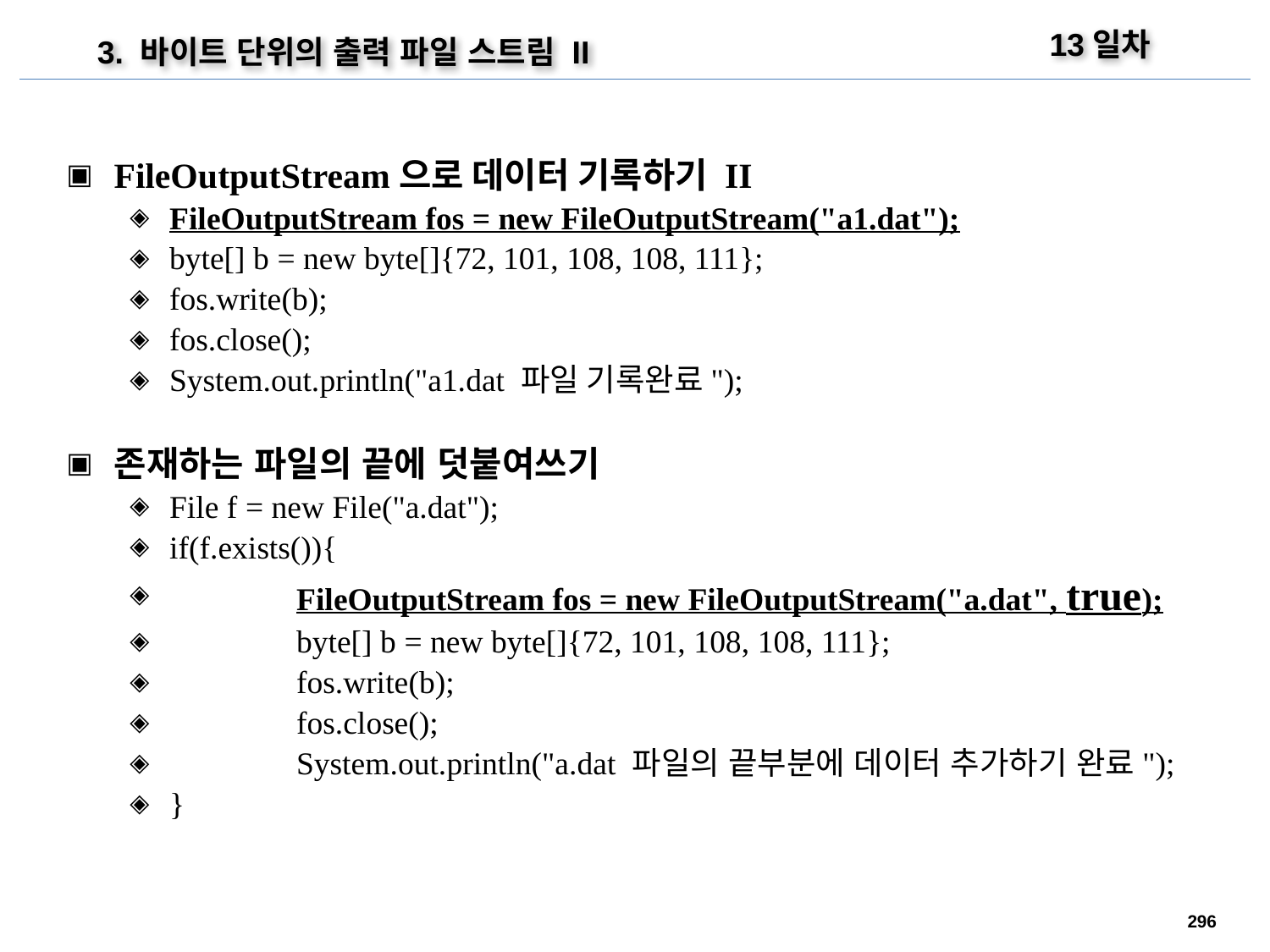

13일차
3. 바이트 단위의 출력 파일 스트림 II
FileOutputStream으로 데이터 기록하기 II
FileOutputStream fos = new FileOutputStream("a1.dat");
byte[] b = new byte[]{72, 101, 108, 108, 111};
fos.write(b);
fos.close();
System.out.println("a1.dat 파일 기록완료");

존재하는 파일의 끝에 덧붙여쓰기
File f = new File("a.dat");
if(f.exists()){
	FileOutputStream fos = new FileOutputStream("a.dat", true);
	byte[] b = new byte[]{72, 101, 108, 108, 111};
	fos.write(b);
	fos.close();
	System.out.println("a.dat 파일의 끝부분에 데이터 추가하기 완료");
}